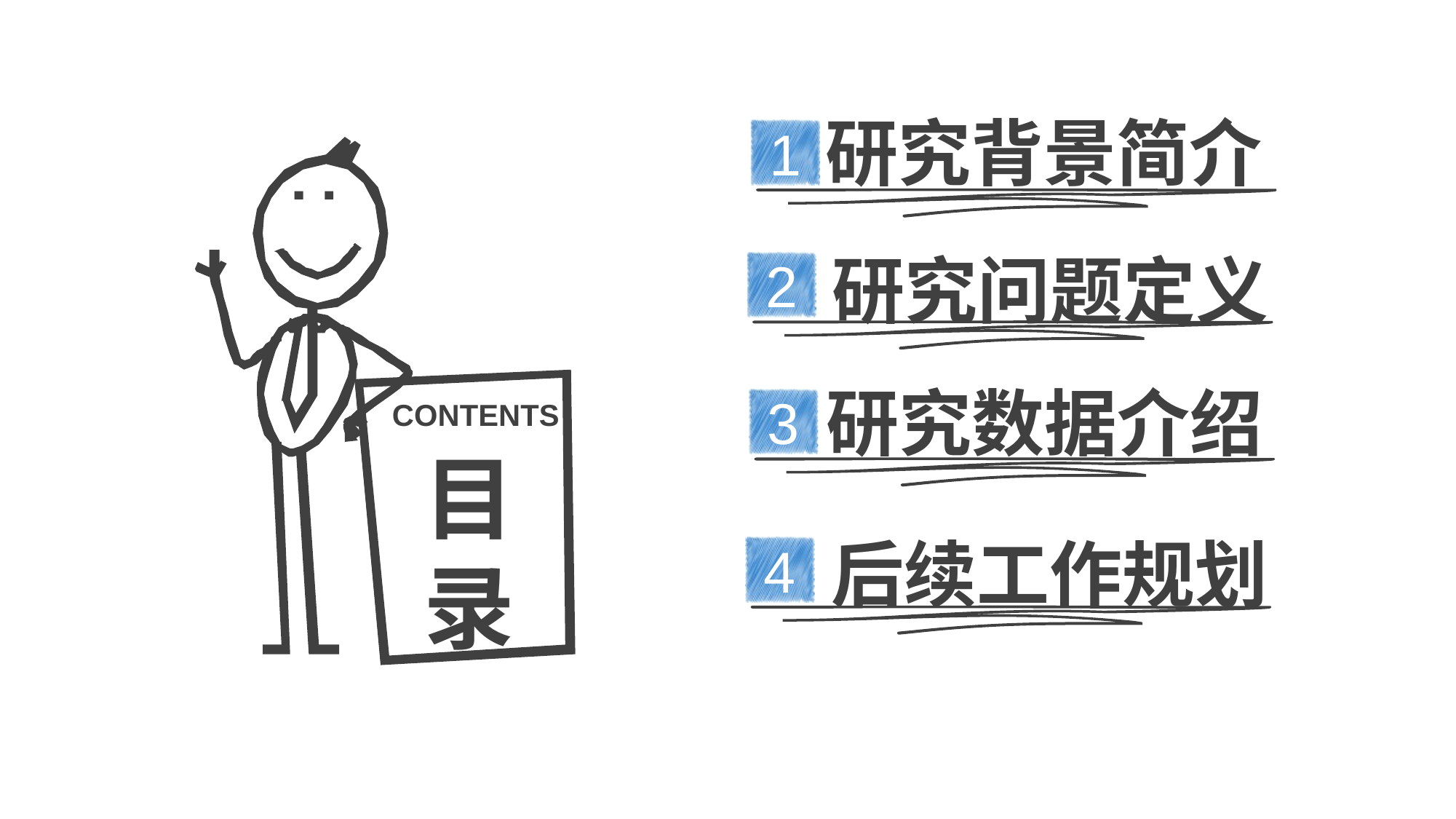

研究背景简介
1

研究问题定义
2

研究数据介绍
3
CONTENTS
目
录

后续工作规划
4